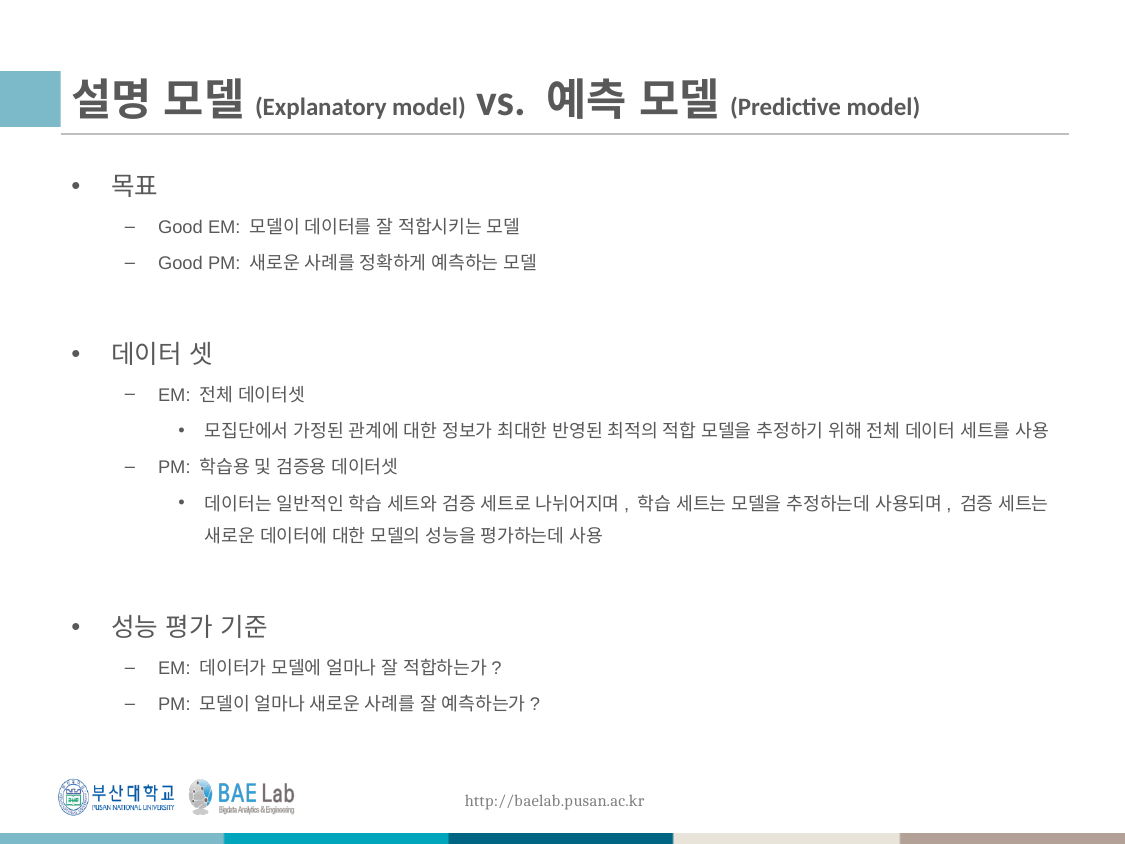

# 설명 모델(Explanatory model) vs. 예측 모델(Predictive model)
목표
Good EM: 모델이 데이터를 잘 적합시키는 모델
Good PM: 새로운 사례를 정확하게 예측하는 모델

데이터 셋
EM: 전체 데이터셋
모집단에서 가정된 관계에 대한 정보가 최대한 반영된 최적의 적합 모델을 추정하기 위해 전체 데이터 세트를 사용
PM: 학습용 및 검증용 데이터셋
데이터는 일반적인 학습 세트와 검증 세트로 나뉘어지며, 학습 세트는 모델을 추정하는데 사용되며, 검증 세트는 새로운 데이터에 대한 모델의 성능을 평가하는데 사용

성능 평가 기준
EM: 데이터가 모델에 얼마나 잘 적합하는가?
PM: 모델이 얼마나 새로운 사례를 잘 예측하는가?